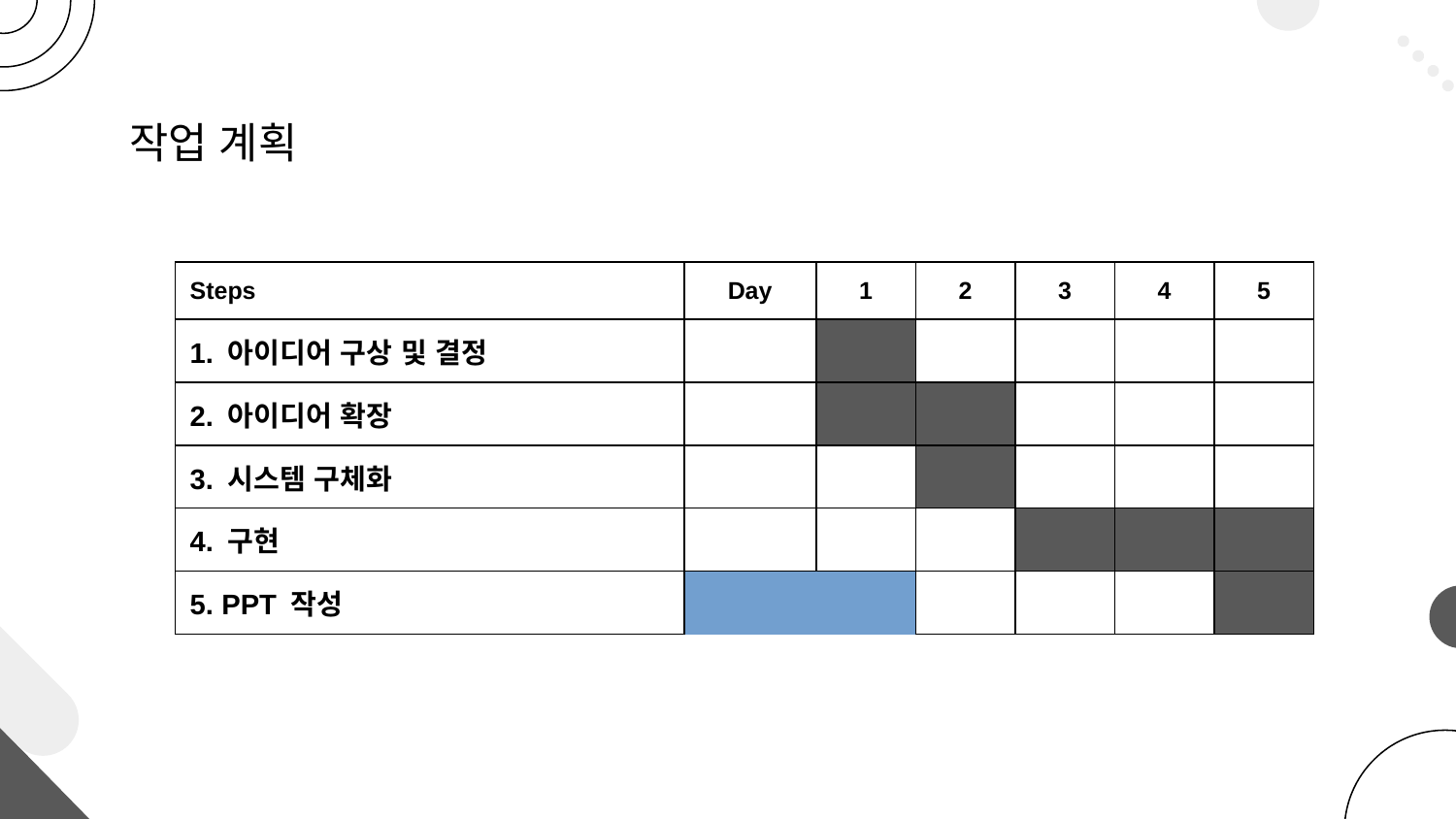

# 작업 계획
| Steps |  |  | Day | 1 | 2 | 3 | 4 | 5 |
| --- | --- | --- | --- | --- | --- | --- | --- | --- |
| 1. 아이디어 구상 및 결정 |  |  |  |  |  |  |  |  |
| 2. 아이디어 확장 |  |  |  |  |  |  |  |  |
| 3. 시스템 구체화 |  |  |  |  |  |  |  |  |
| 4. 구현 |  |  |  |  |  |  |  |  |
| 5. PPT 작성 |  |  |  |  |  |  |  |  |